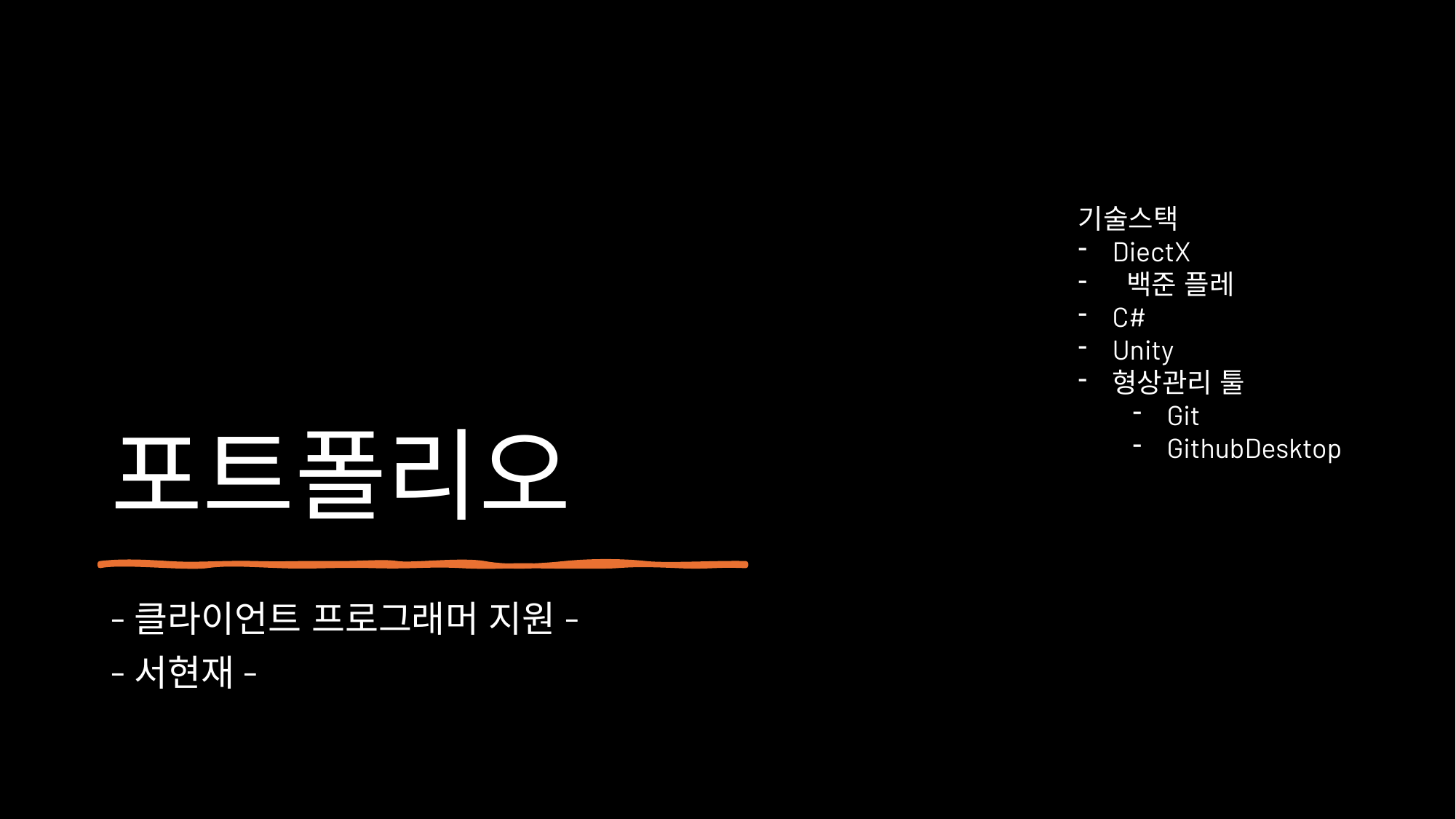

포트폴리오
기술스택
DiectX
 백준 플레
C#
Unity
형상관리 툴
Git
GithubDesktop

-클라이언트 프로그래머 지원-
-서현재-